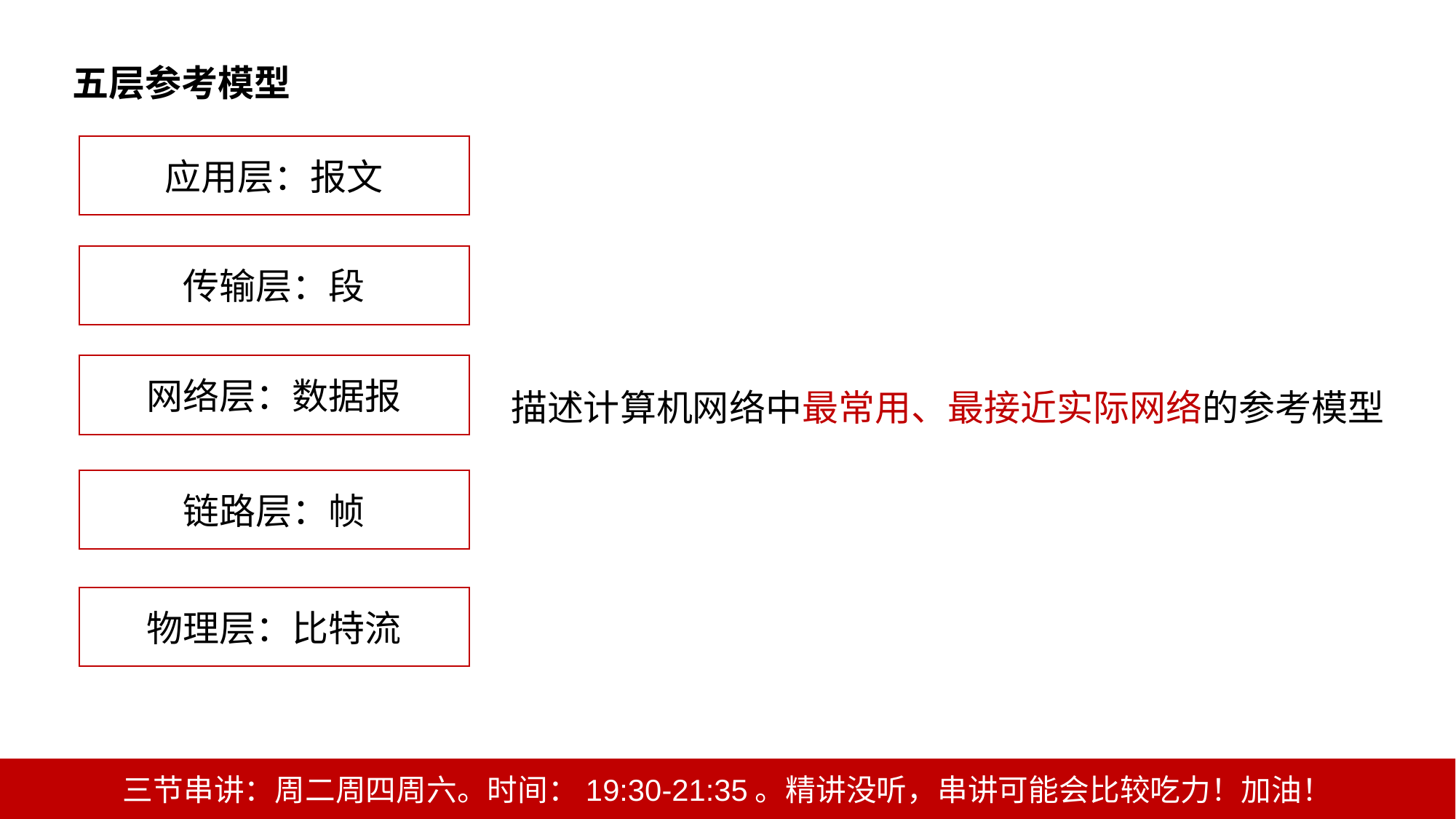

五层参考模型
应用层：报文
传输层：段
网络层：数据报
描述计算机网络中最常用、最接近实际网络的参考模型
链路层：帧
物理层：比特流